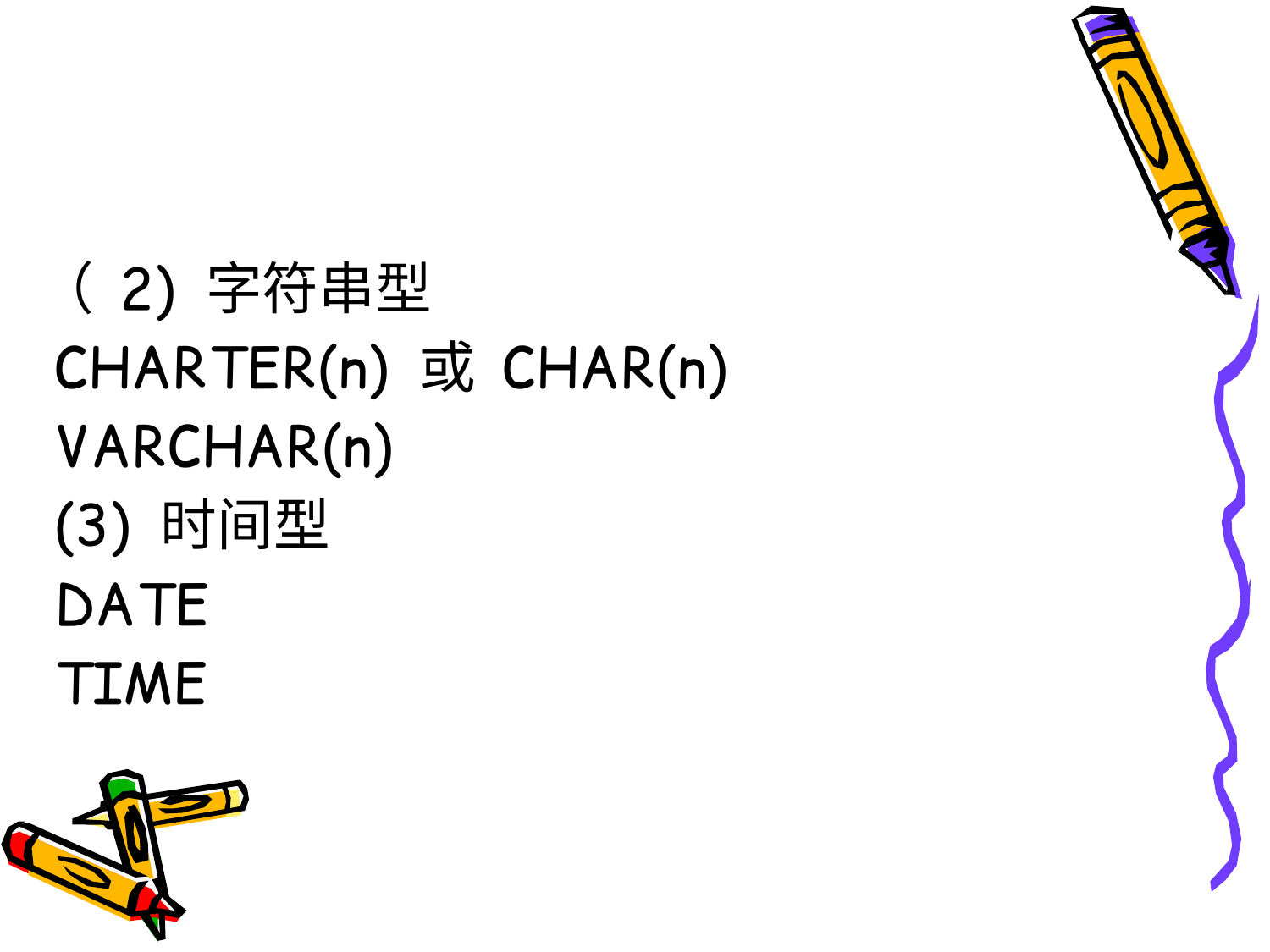

#
（ 2) 字符串型
 CHARTER(n) 或 CHAR(n)
 VARCHAR(n)
 (3) 时间型
 DATE
 TIME